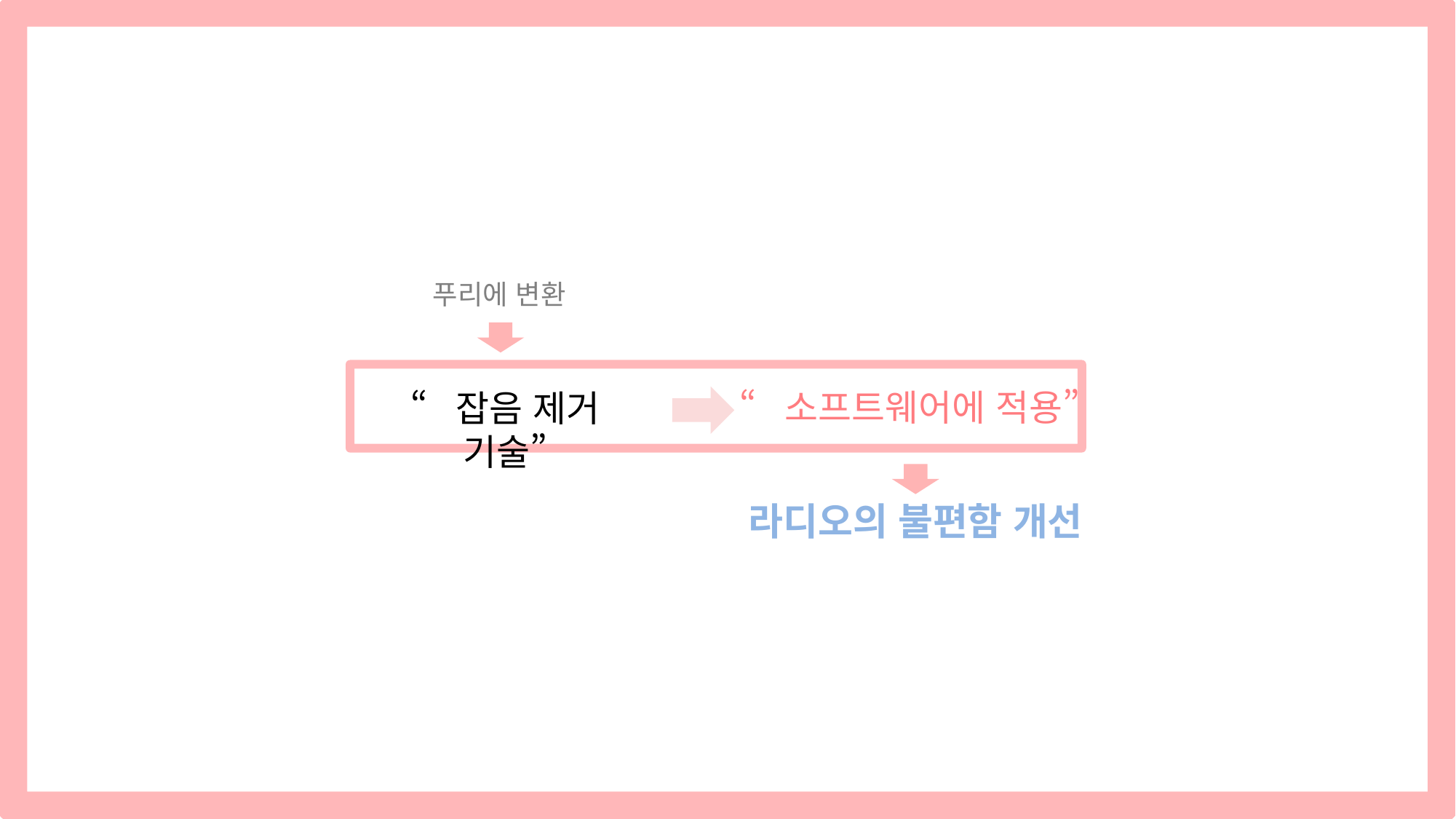

푸리에 변환

“소프트웨어에 적용”
“잡음 제거 기술”

라디오의 불편함 개선